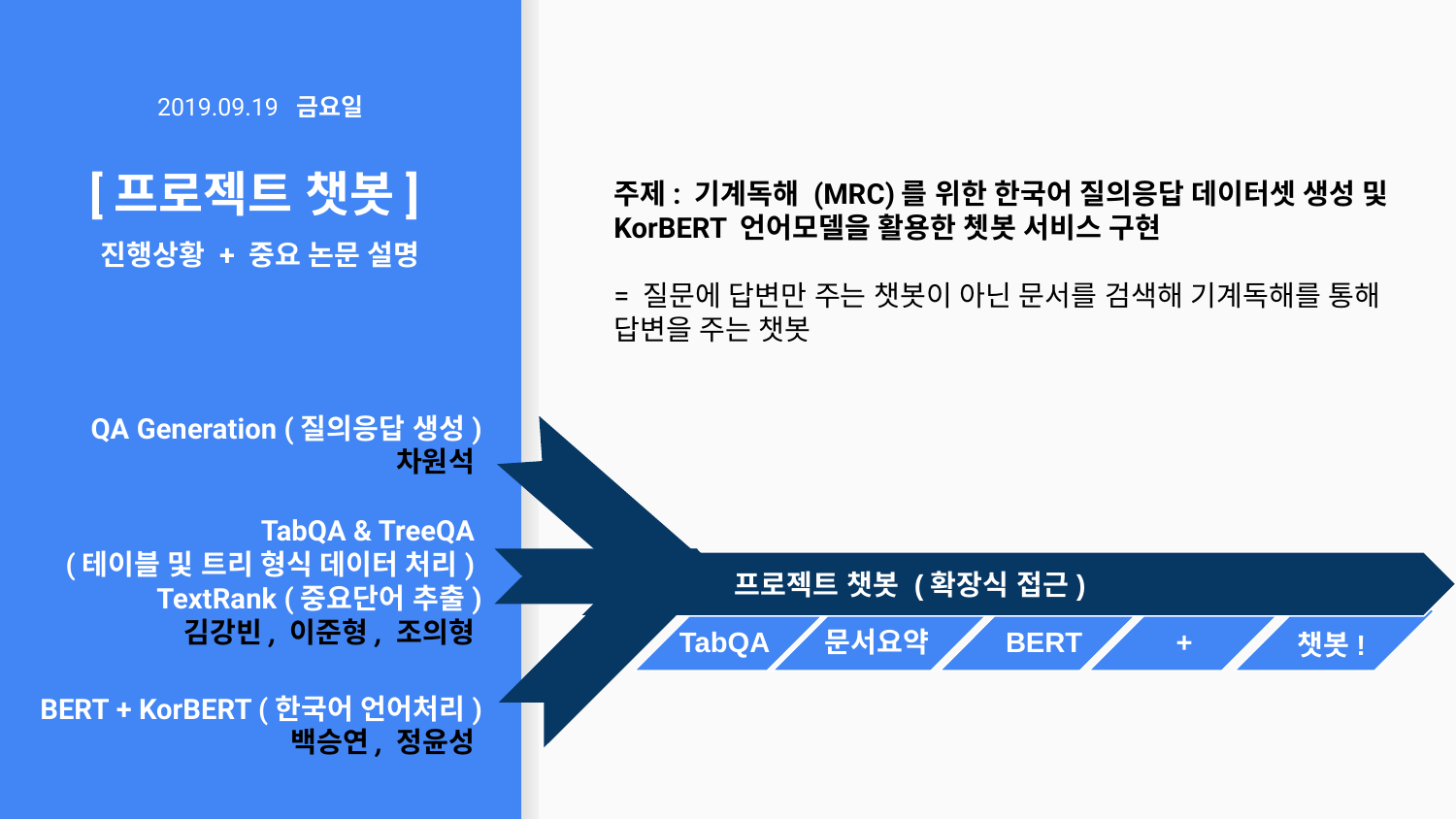

# 2019.09.19  금요일
[프로젝트 챗봇]

진행상황 + 중요 논문 설명

주제: 기계독해 (MRC)를 위한 한국어 질의응답 데이터셋 생성 및 KorBERT 언어모델을 활용한 쳇봇 서비스 구현

= 질문에 답변만 주는 챗봇이 아닌 문서를 검색해 기계독해를 통해 답변을 주는 챗봇
QA Generation (질의응답 생성)
차원석

TabQA & TreeQA
(테이블 및 트리 형식 데이터 처리)
TextRank (중요단어 추출)
김강빈, 이준형, 조의형

            프로젝트 챗봇 (확장식 접근)

+
TabQA
문서요약
BERT
챗봇!
BERT + KorBERT (한국어 언어처리)
백승연, 정윤성